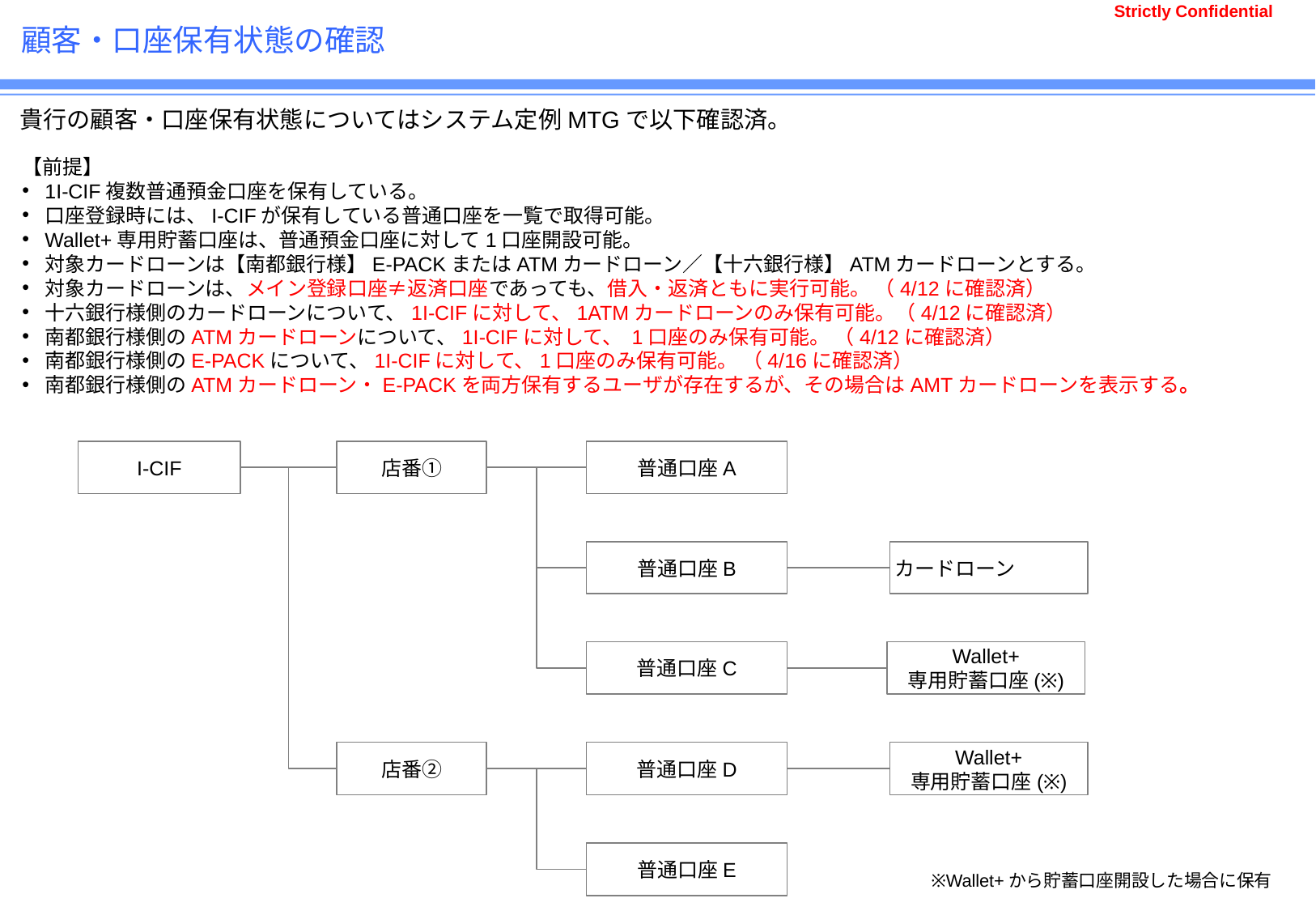

# 顧客・口座保有状態の確認
貴行の顧客・口座保有状態についてはシステム定例MTGで以下確認済。
【前提】
1I-CIF複数普通預金口座を保有している。
口座登録時には、I-CIFが保有している普通口座を一覧で取得可能。
Wallet+専用貯蓄口座は、普通預金口座に対して1口座開設可能。
対象カードローンは【南都銀行様】E-PACKまたはATMカードローン／【十六銀行様】ATMカードローンとする。
対象カードローンは、メイン登録口座≠返済口座であっても、借入・返済ともに実行可能。 （4/12に確認済）
十六銀行様側のカードローンについて、1I-CIFに対して、1ATMカードローンのみ保有可能。（4/12に確認済）
南都銀行様側のATMカードローンについて、1I-CIFに対して、 1口座のみ保有可能。 （4/12に確認済）
南都銀行様側のE-PACKについて、1I-CIFに対して、1口座のみ保有可能。 （4/16に確認済）
南都銀行様側のATMカードローン・E-PACKを両方保有するユーザが存在するが、その場合はAMTカードローンを表示する。
I-CIF
店番①
普通口座A
普通口座B
カードローン
普通口座C
Wallet+
専用貯蓄口座(※)
店番②
普通口座D
Wallet+
専用貯蓄口座(※)
普通口座E
※Wallet+から貯蓄口座開設した場合に保有